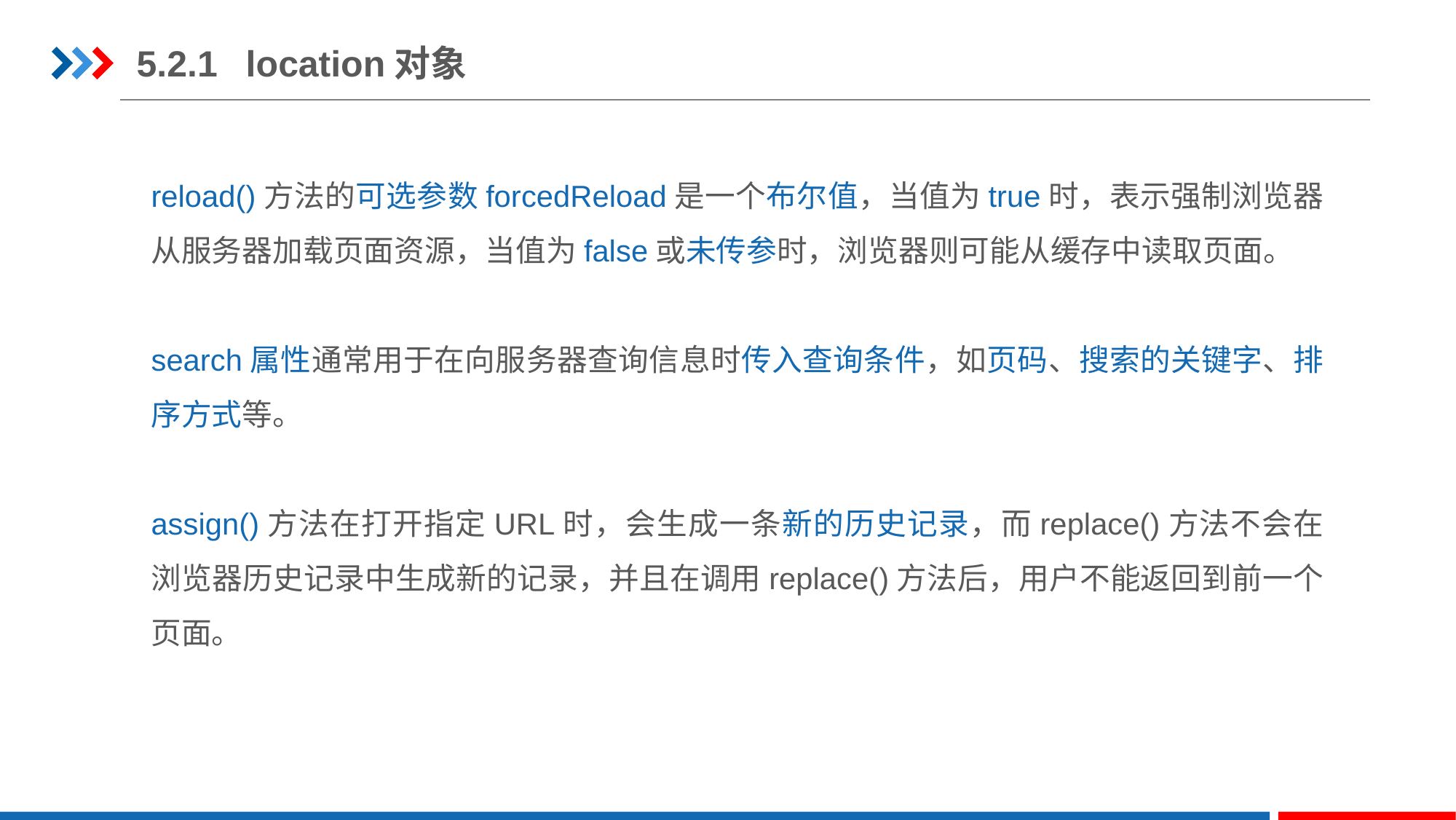

5.2.1	location对象
reload()方法的可选参数forcedReload是一个布尔值，当值为true时，表示强制浏览器从服务器加载页面资源，当值为false或未传参时，浏览器则可能从缓存中读取页面。

search属性通常用于在向服务器查询信息时传入查询条件，如页码、搜索的关键字、排序方式等。

assign()方法在打开指定URL时，会生成一条新的历史记录，而replace()方法不会在浏览器历史记录中生成新的记录，并且在调用replace()方法后，用户不能返回到前一个页面。